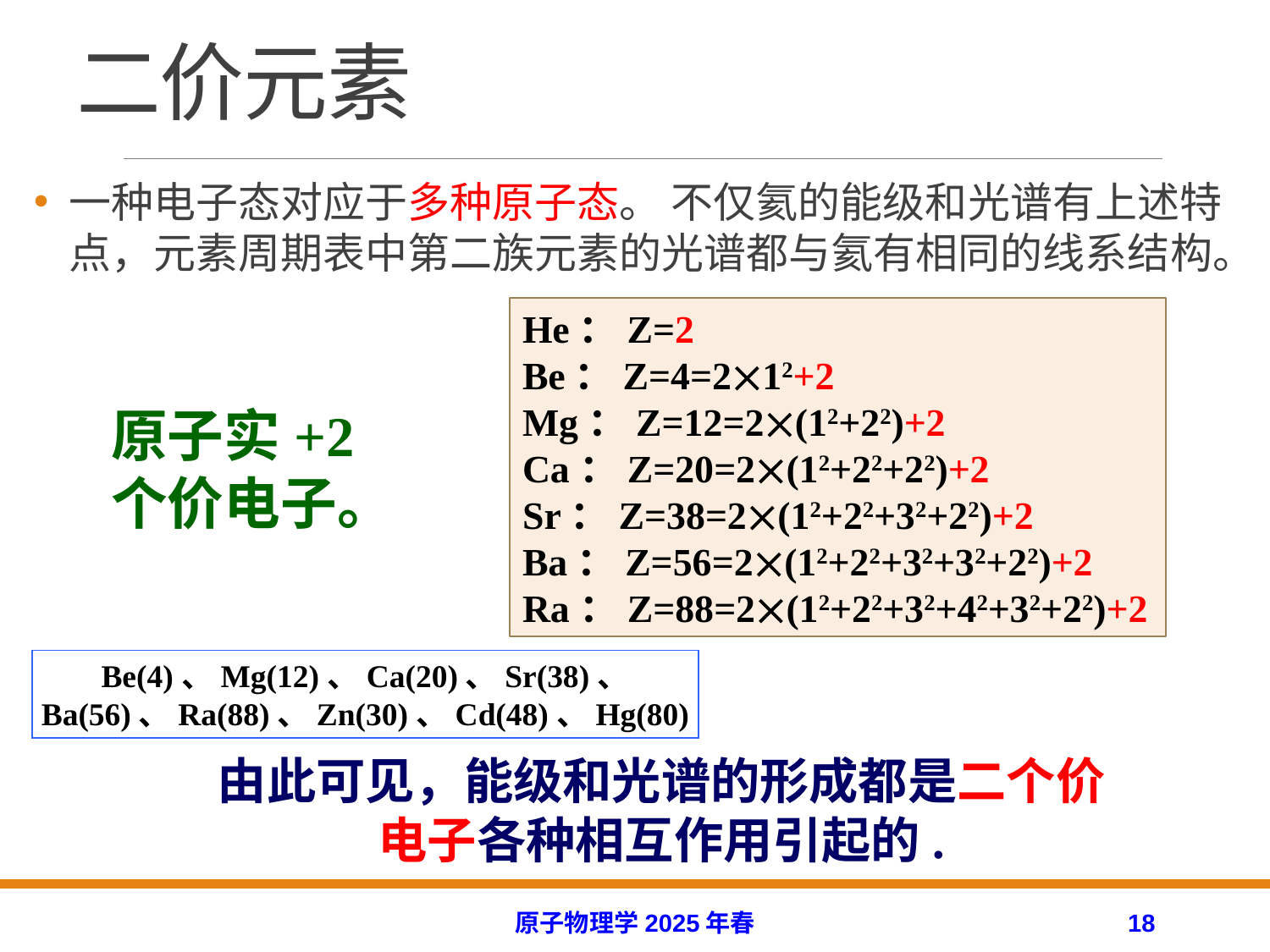

# 二价元素
一种电子态对应于多种原子态。 不仅氦的能级和光谱有上述特点，元素周期表中第二族元素的光谱都与氦有相同的线系结构。
He：Z=2
Be：Z=4=2×12+2
Mg：Z=12=2×(12+22)+2
Ca：Z=20=2×(12+22+22)+2
Sr：Z=38=2×(12+22+32+22)+2
Ba：Z=56=2×(12+22+32+32+22)+2
Ra：Z=88=2×(12+22+32+42+32+22)+2
原子实+2个价电子。
Be(4)、Mg(12)、Ca(20)、Sr(38)、
Ba(56)、Ra(88)、Zn(30)、Cd(48)、Hg(80)
由此可见，能级和光谱的形成都是二个价电子各种相互作用引起的.
原子物理学2025年春
18